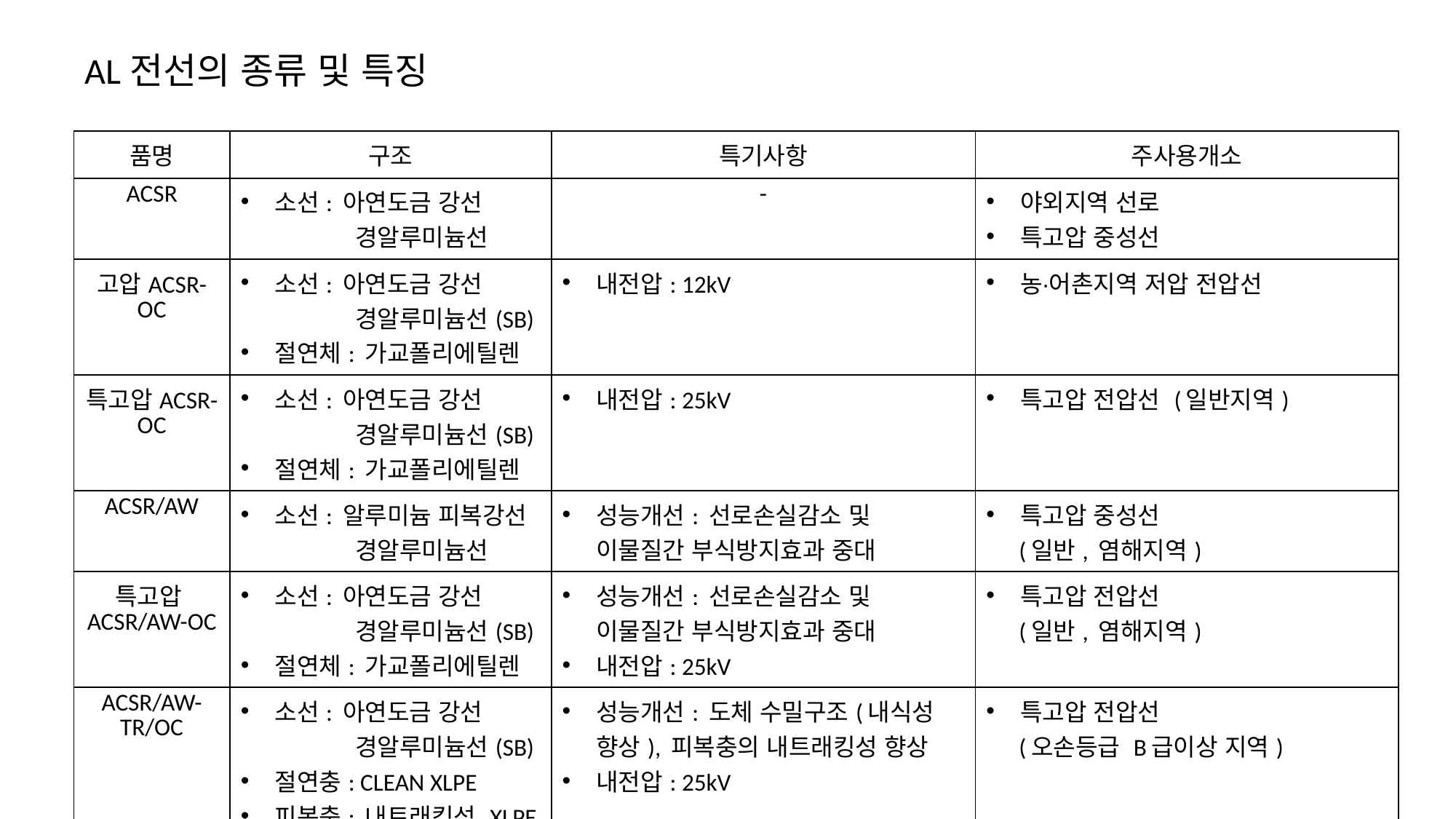

# AL전선의 종류 및 특징
| 품명 | 구조 | 특기사항 | 주사용개소 |
| --- | --- | --- | --- |
| ACSR | 소선: 아연도금 강선 경알루미늄선 | - | 야외지역 선로 특고압 중성선 |
| 고압ACSR-OC | 소선: 아연도금 강선 경알루미늄선(SB) 절연체: 가교폴리에틸렌 | 내전압: 12kV | 농∙어촌지역 저압 전압선 |
| 특고압ACSR-OC | 소선: 아연도금 강선 경알루미늄선(SB) 절연체: 가교폴리에틸렌 | 내전압: 25kV | 특고압 전압선 (일반지역) |
| ACSR/AW | 소선: 알루미늄 피복강선 경알루미늄선 | 성능개선: 선로손실감소 및 이물질간 부식방지효과 중대 | 특고압 중성선 (일반, 염해지역) |
| 특고압ACSR/AW-OC | 소선: 아연도금 강선 경알루미늄선(SB) 절연체: 가교폴리에틸렌 | 성능개선: 선로손실감소 및 이물질간 부식방지효과 중대 내전압: 25kV | 특고압 전압선 (일반, 염해지역) |
| ACSR/AW-TR/OC | 소선: 아연도금 강선 경알루미늄선(SB) 절연충: CLEAN XLPE 피복충: 내트래킹성 XLPE | 성능개선: 도체 수밀구조(내식성 향상), 피복충의 내트래킹성 향상 내전압: 25kV | 특고압 전압선 (오손등급 B급이상 지역) |